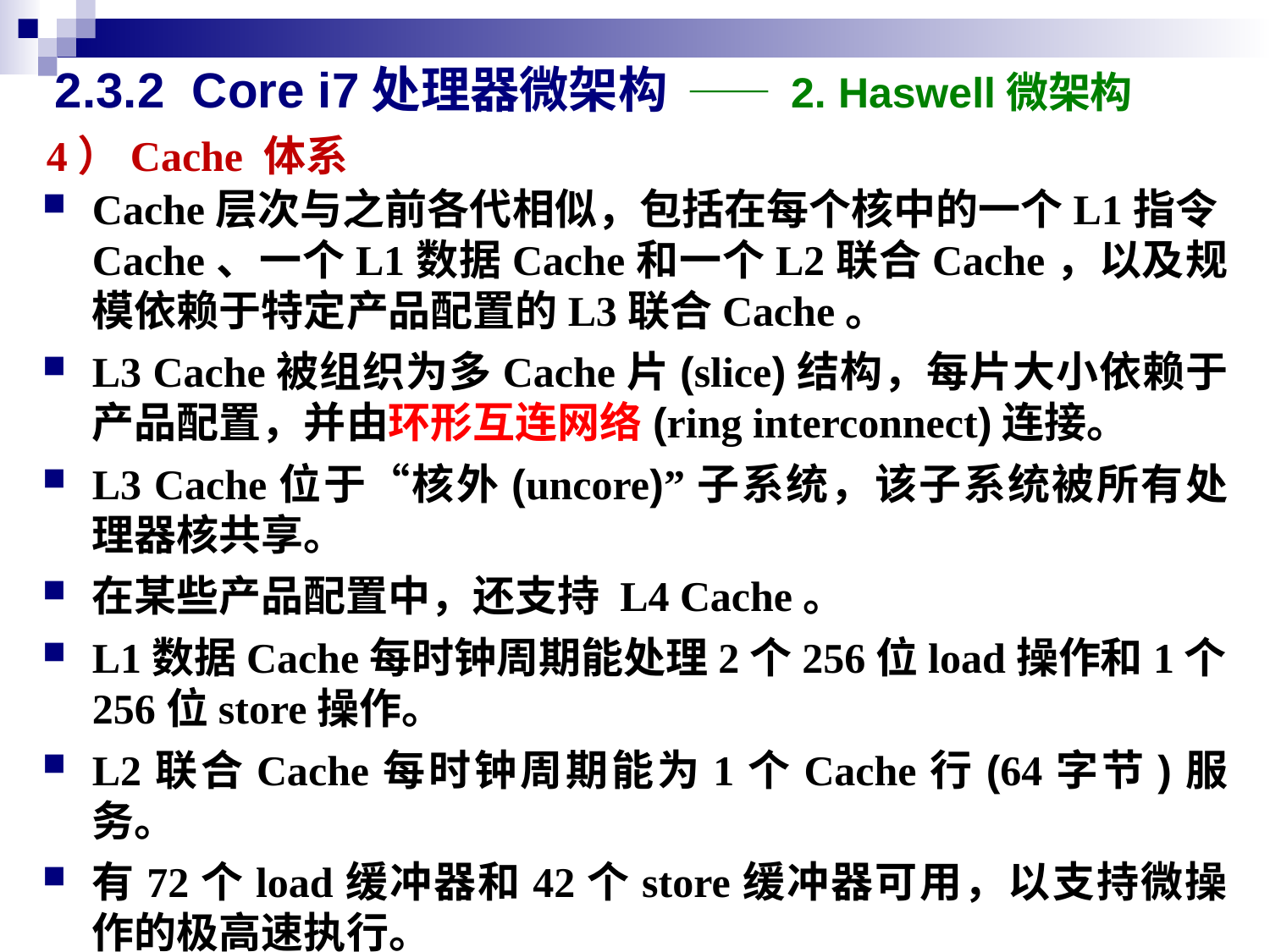

2.3.2  Core i7处理器微架构  —— 2. Haswell微架构
4）Cache 体系
Cache层次与之前各代相似，包括在每个核中的一个L1指令Cache、一个L1数据Cache和一个L2联合Cache，以及规模依赖于特定产品配置的L3联合Cache。
L3 Cache被组织为多Cache片(slice)结构，每片大小依赖于产品配置，并由环形互连网络(ring interconnect)连接。
L3 Cache位于“核外(uncore)”子系统，该子系统被所有处理器核共享。
在某些产品配置中，还支持 L4 Cache。
L1数据Cache每时钟周期能处理2个256位load操作和1个256位store操作。
L2联合Cache每时钟周期能为1个Cache行(64字节)服务。
有72个load缓冲器和42个store缓冲器可用，以支持微操作的极高速执行。